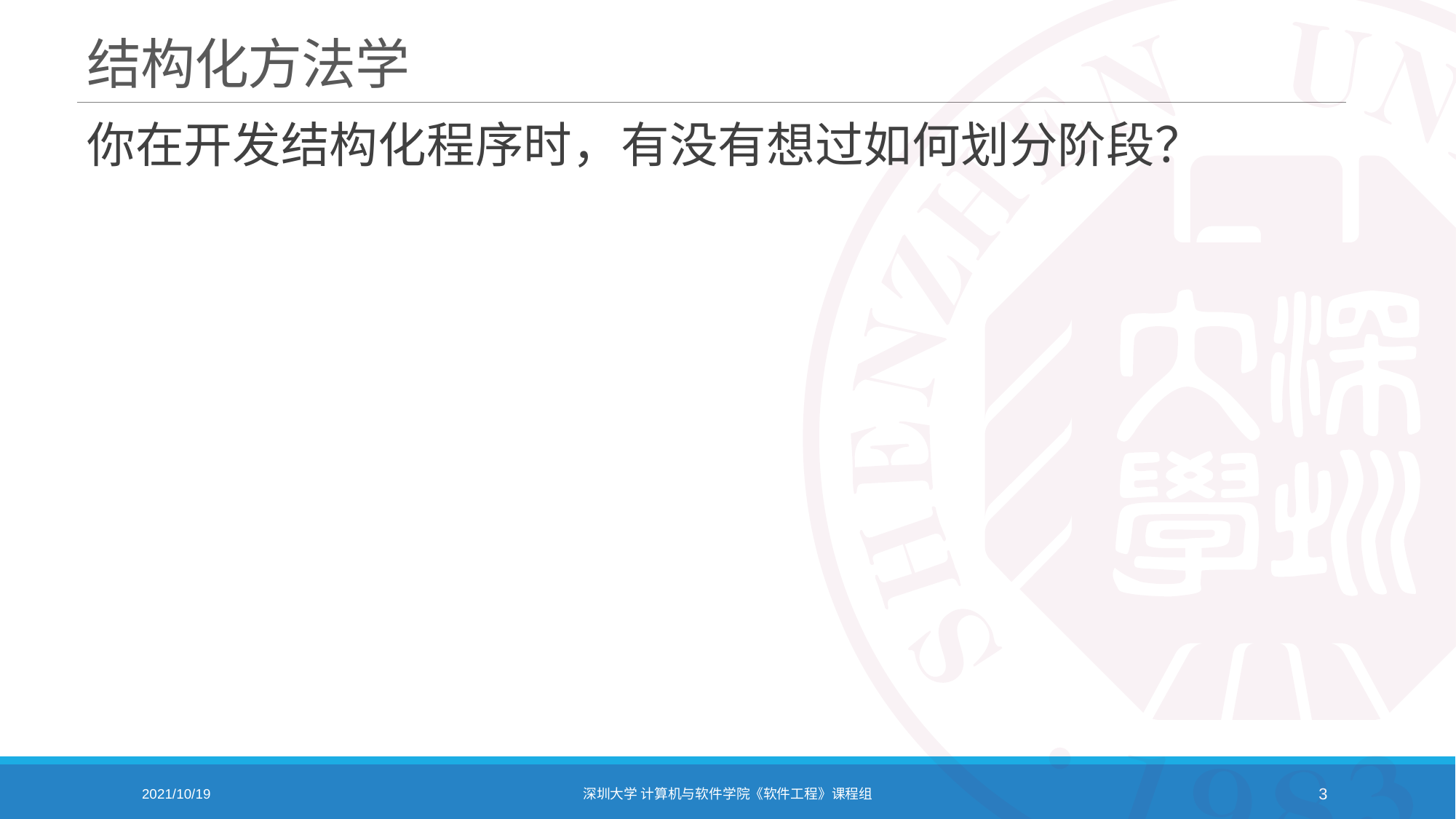

# 结构化方法学
你在开发结构化程序时，有没有想过如何划分阶段？

2021/10/19
深圳大学 计算机与软件学院《软件工程》课程组
3